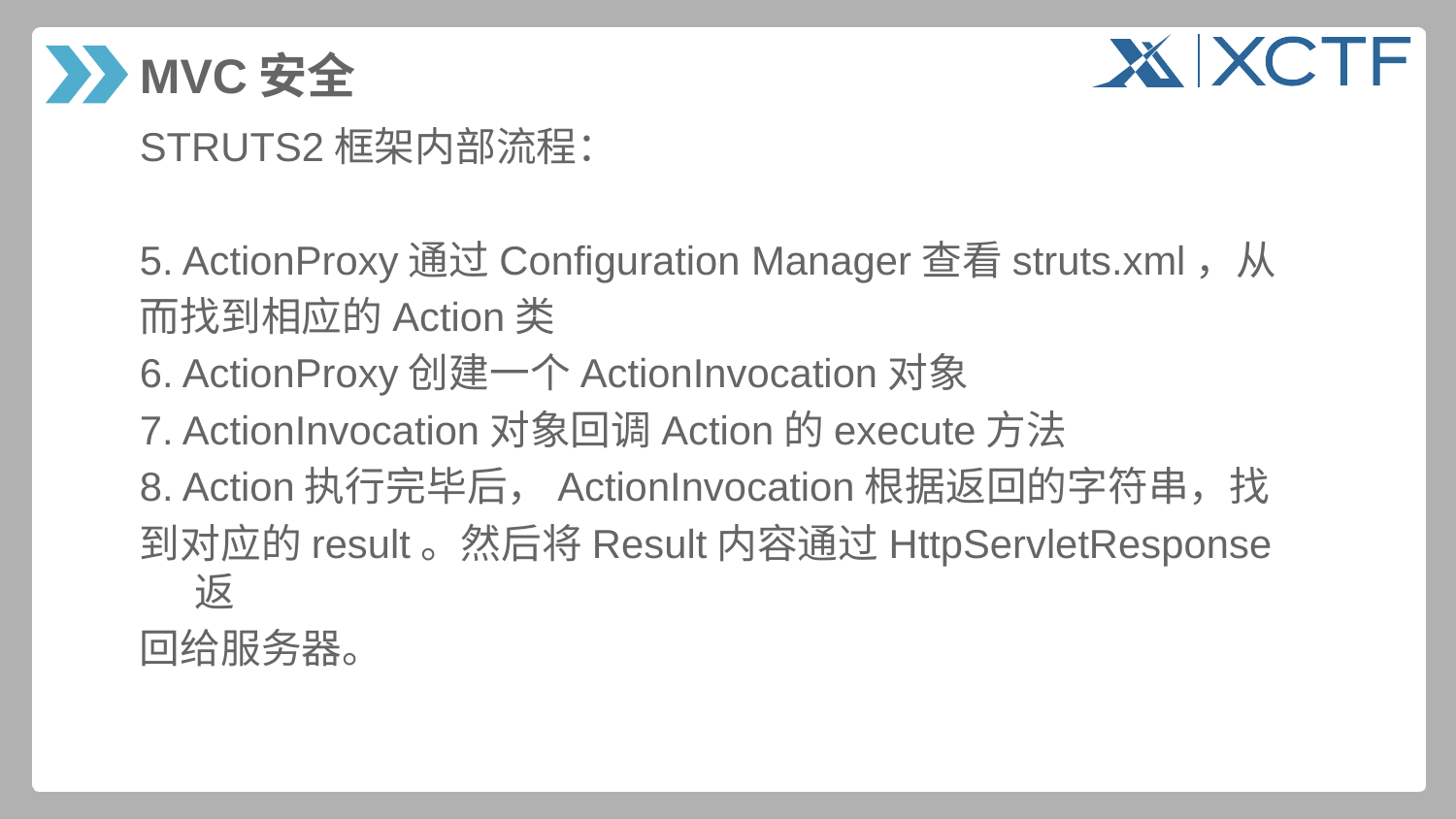

# MVC安全
STRUTS2框架内部流程：

5. ActionProxy通过Configuration Manager查看struts.xml，从
而找到相应的Action类
6. ActionProxy创建一个ActionInvocation对象
7. ActionInvocation对象回调Action的execute方法
8. Action执行完毕后，ActionInvocation根据返回的字符串，找
到对应的result。然后将Result内容通过HttpServletResponse返
回给服务器。